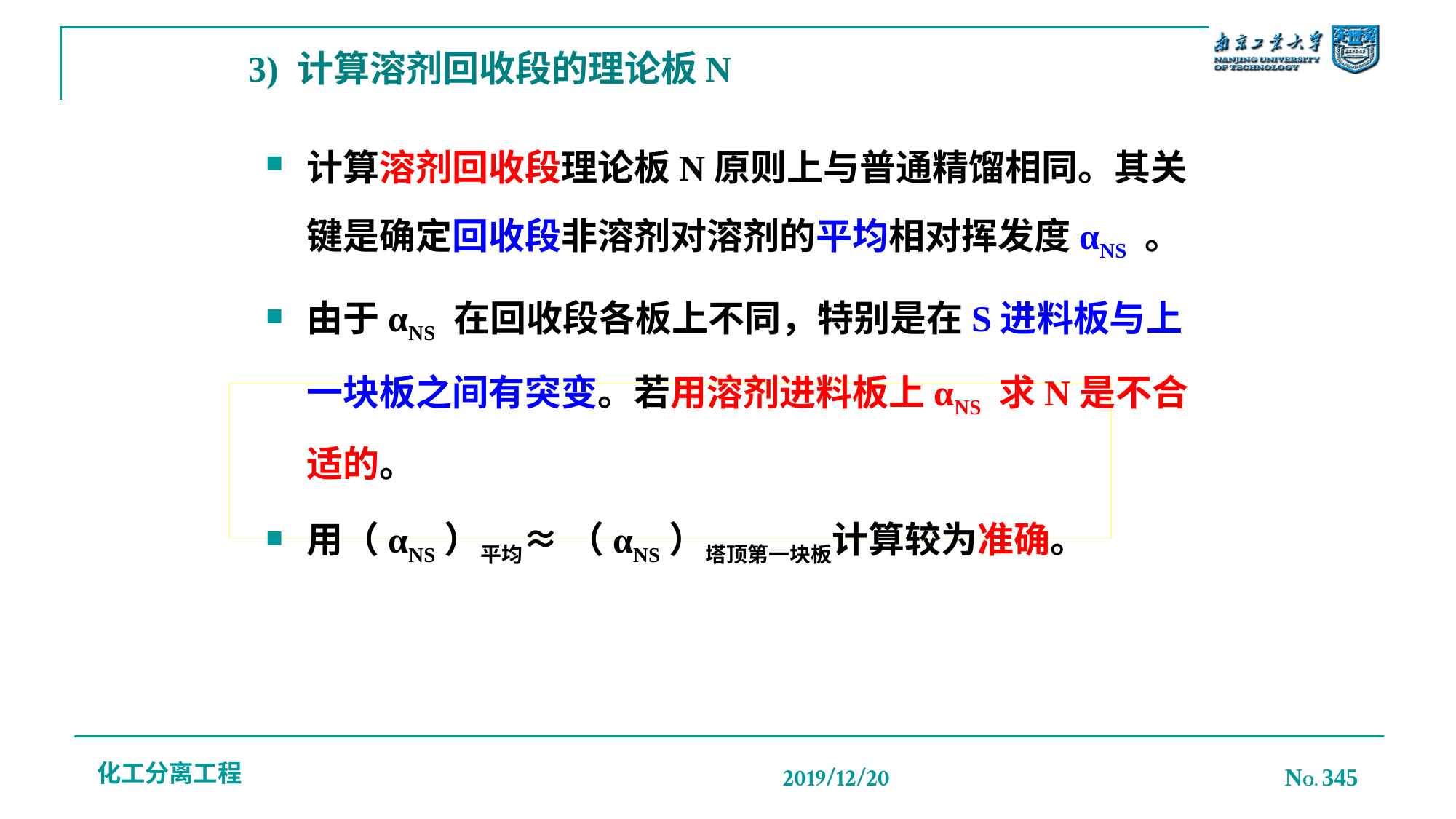

# 3) 计算溶剂回收段的理论板N
计算溶剂回收段理论板N原则上与普通精馏相同。其关键是确定回收段非溶剂对溶剂的平均相对挥发度αNS 。
由于αNS 在回收段各板上不同，特别是在S进料板与上一块板之间有突变。若用溶剂进料板上αNS 求N是不合适的。
用（αNS）平均≈ （αNS）塔顶第一块板计算较为准确。

化工分离工程
NO. 345
2019/12/20